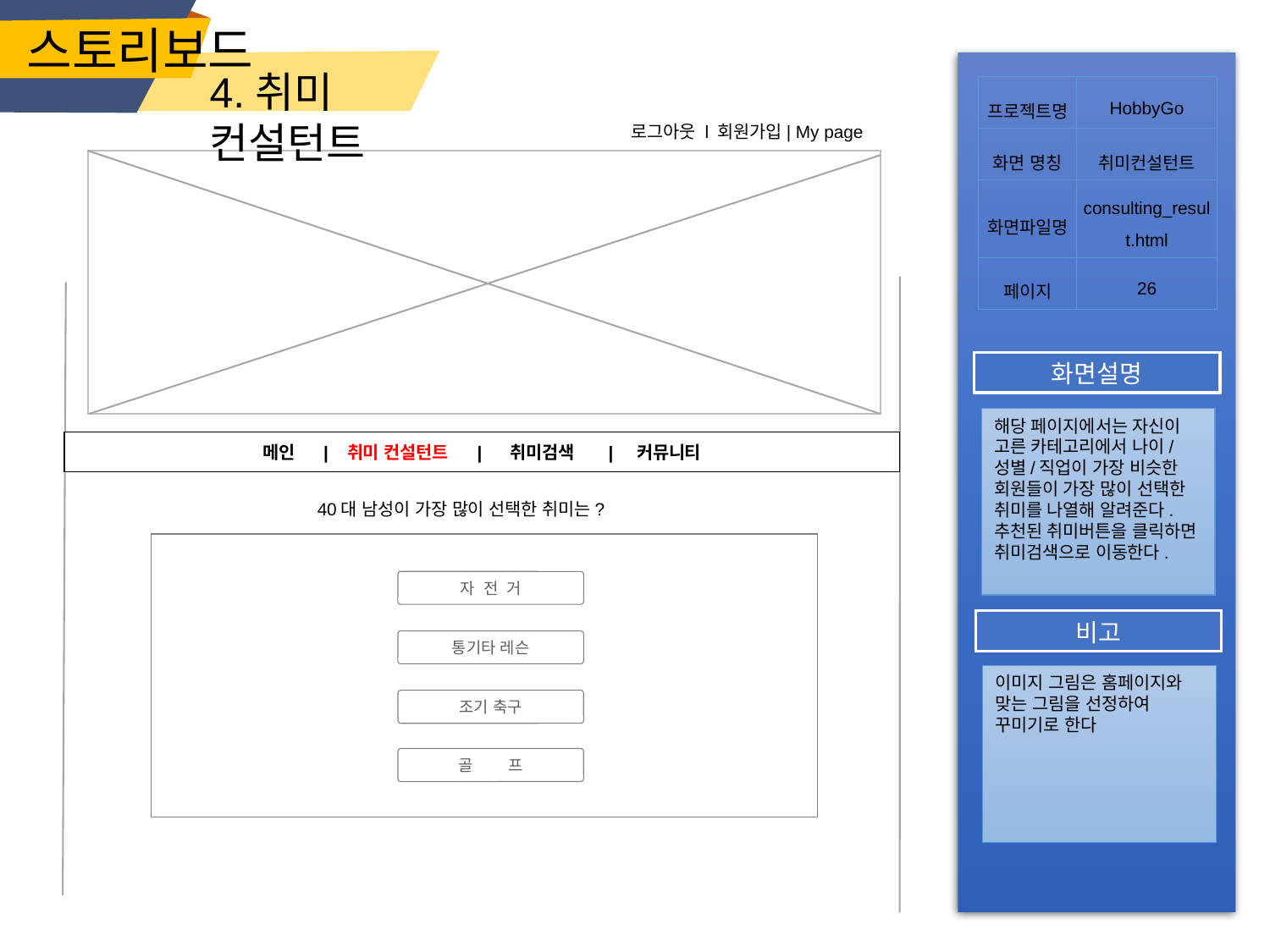

스토리보드

4.취미 컨설턴트
| 프로젝트명 | HobbyGo |
| --- | --- |
| 화면 명칭 | 취미컨설턴트 |
| 화면파일명 | consulting\_result.html |
| 페이지 | 26 |
 로그아웃 l 회원가입| My page

화면설명
해당 페이지에서는 자신이 고른 카테고리에서 나이/성별/직업이 가장 비슷한 회원들이 가장 많이 선택한 취미를 나열해 알려준다.
추천된 취미버튼을 클릭하면 취미검색으로 이동한다.

메인     |   취미 컨설턴트     |     취미검색      |    커뮤니티
40대 남성이 가장 많이 선택한 취미는?

자  전  거
비고
통기타 레슨
이미지 그림은 홈페이지와 맞는 그림을 선정하여 꾸미기로 한다
조기 축구
골        프